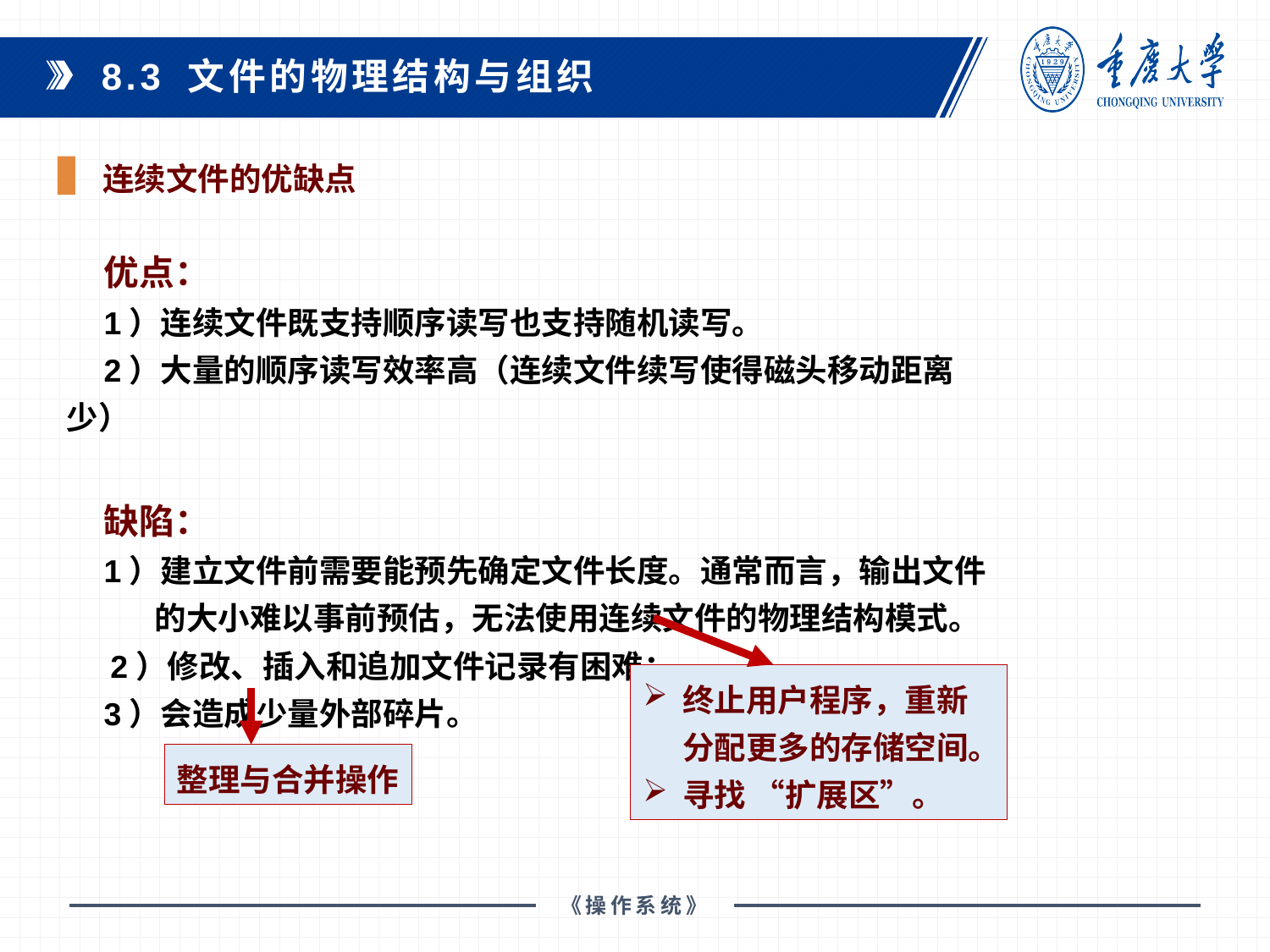

8.3 文件的物理结构与组织
连续文件的优缺点

优点：
1）连续文件既支持顺序读写也支持随机读写。
2）大量的顺序读写效率高（连续文件续写使得磁头移动距离少）

缺陷：
1）建立文件前需要能预先确定文件长度。通常而言，输出文件
      的大小难以事前预估，无法使用连续文件的物理结构模式。
     2）修改、插入和追加文件记录有困难；
3）会造成少量外部碎片。

终止用户程序，重新分配更多的存储空间。
寻找 “扩展区”。
整理与合并操作